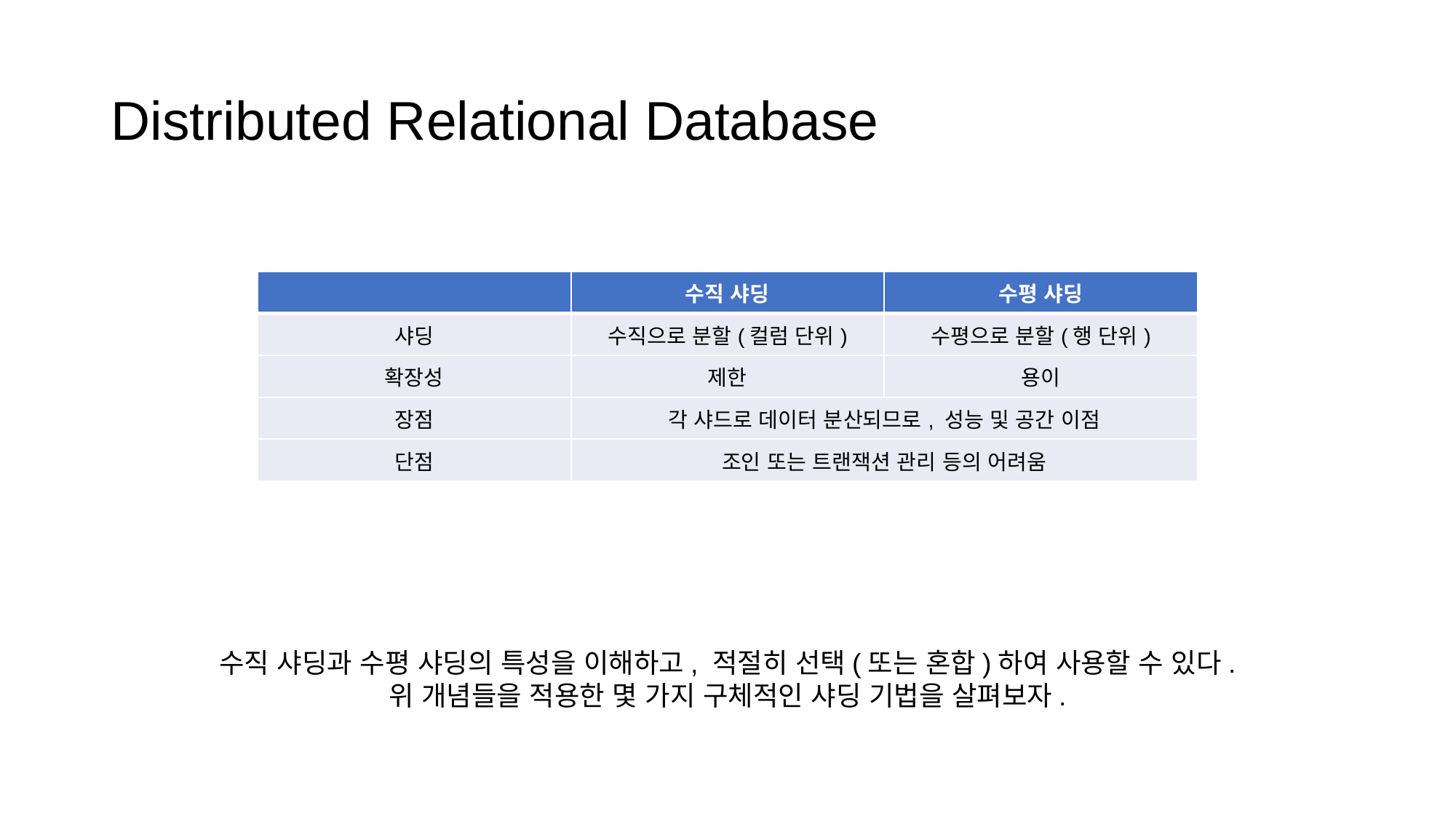

# Distributed Relational Database
|  | 수직 샤딩 | 수평 샤딩 |
| --- | --- | --- |
| 샤딩 | 수직으로 분할(컬럼 단위) | 수평으로 분할(행 단위) |
| 확장성 | 제한 | 용이 |
| 장점 | 각 샤드로 데이터 분산되므로, 성능 및 공간 이점 |  |
| 단점 | 조인 또는 트랜잭션 관리 등의 어려움 |  |
수직 샤딩과 수평 샤딩의 특성을 이해하고, 적절히 선택(또는 혼합)하여 사용할 수 있다.
위 개념들을 적용한 몇 가지 구체적인 샤딩 기법을 살펴보자.